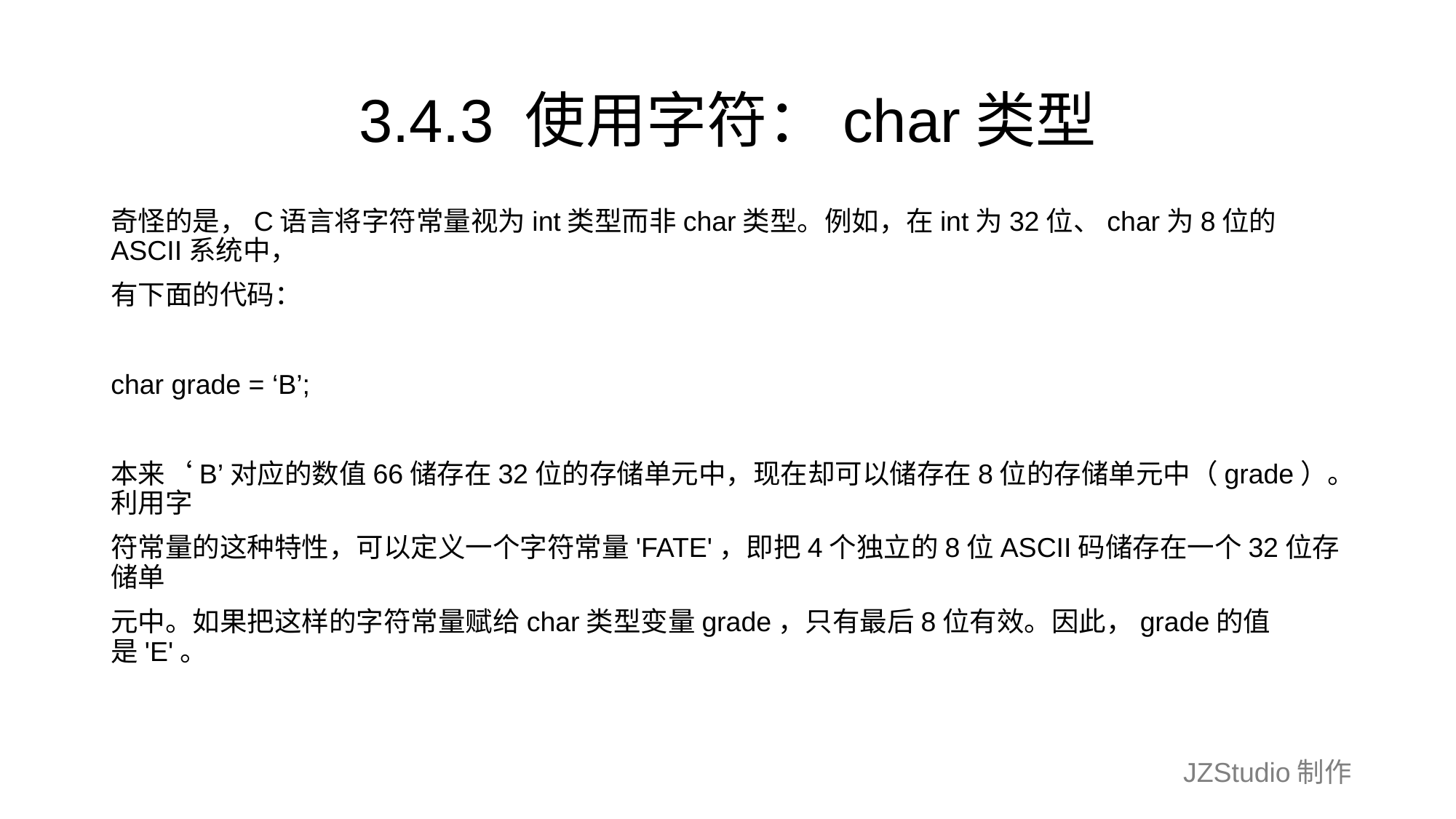

# 3.4.3 使用字符：char类型
奇怪的是，C语言将字符常量视为int类型而非char类型。例如，在int为32位、char为8位的ASCII系统中，
有下面的代码：

char grade = ‘B’;

本来‘B’对应的数值66储存在32位的存储单元中，现在却可以储存在8位的存储单元中（grade）。利用字
符常量的这种特性，可以定义一个字符常量'FATE'，即把4个独立的8位ASCII码储存在一个32位存储单
元中。如果把这样的字符常量赋给char类型变量grade，只有最后8位有效。因此，grade的值是'E'。